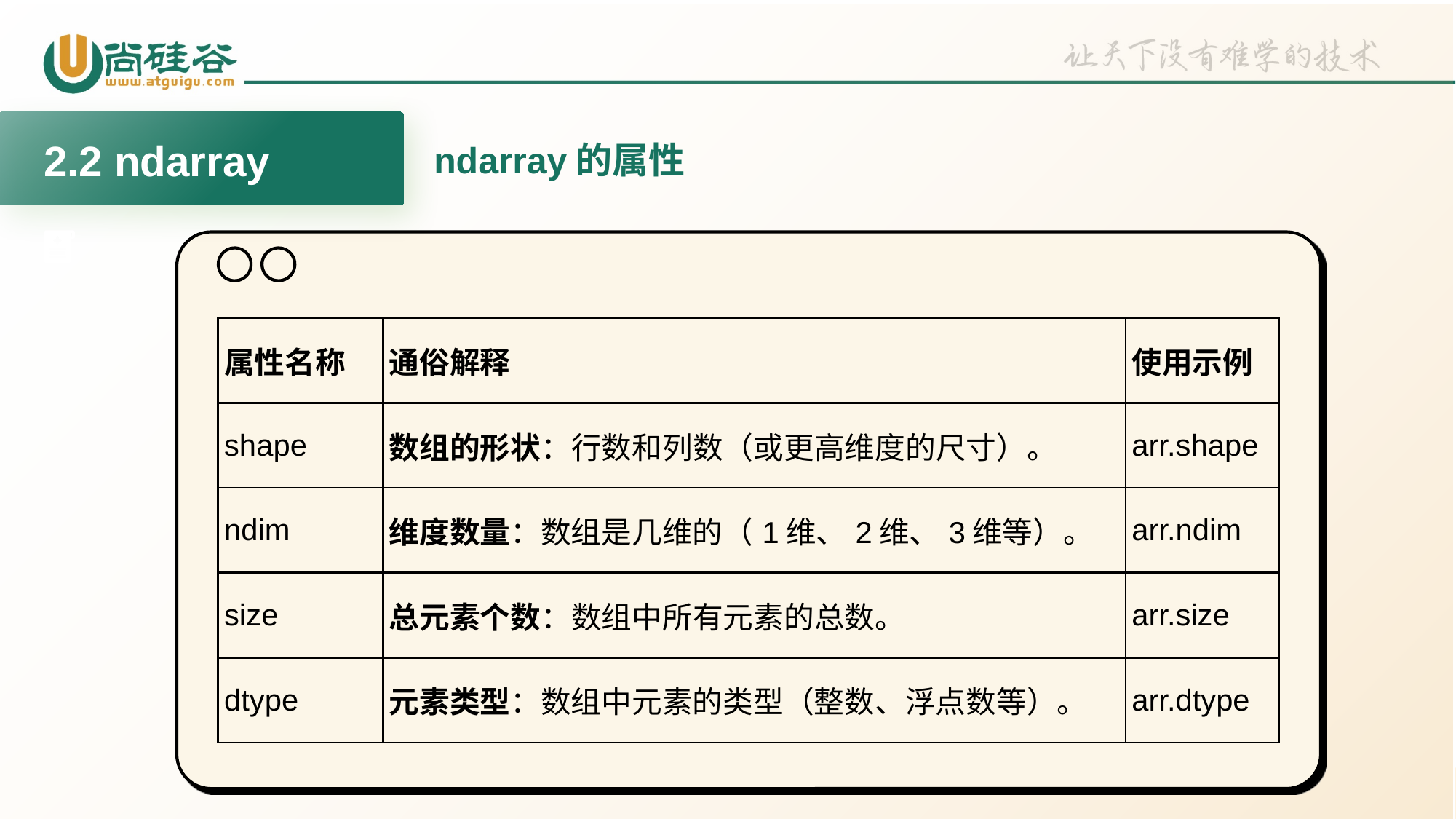

2.2 ndarray

ndarray的属性

| 属性名称 | 通俗解释 | 使用示例 |
| --- | --- | --- |
| shape | 数组的形状：行数和列数（或更高维度的尺寸）。 | arr.shape |
| ndim | 维度数量：数组是几维的（1维、2维、3维等）。 | arr.ndim |
| size | 总元素个数：数组中所有元素的总数。 | arr.size |
| dtype | 元素类型：数组中元素的类型（整数、浮点数等）。 | arr.dtype |